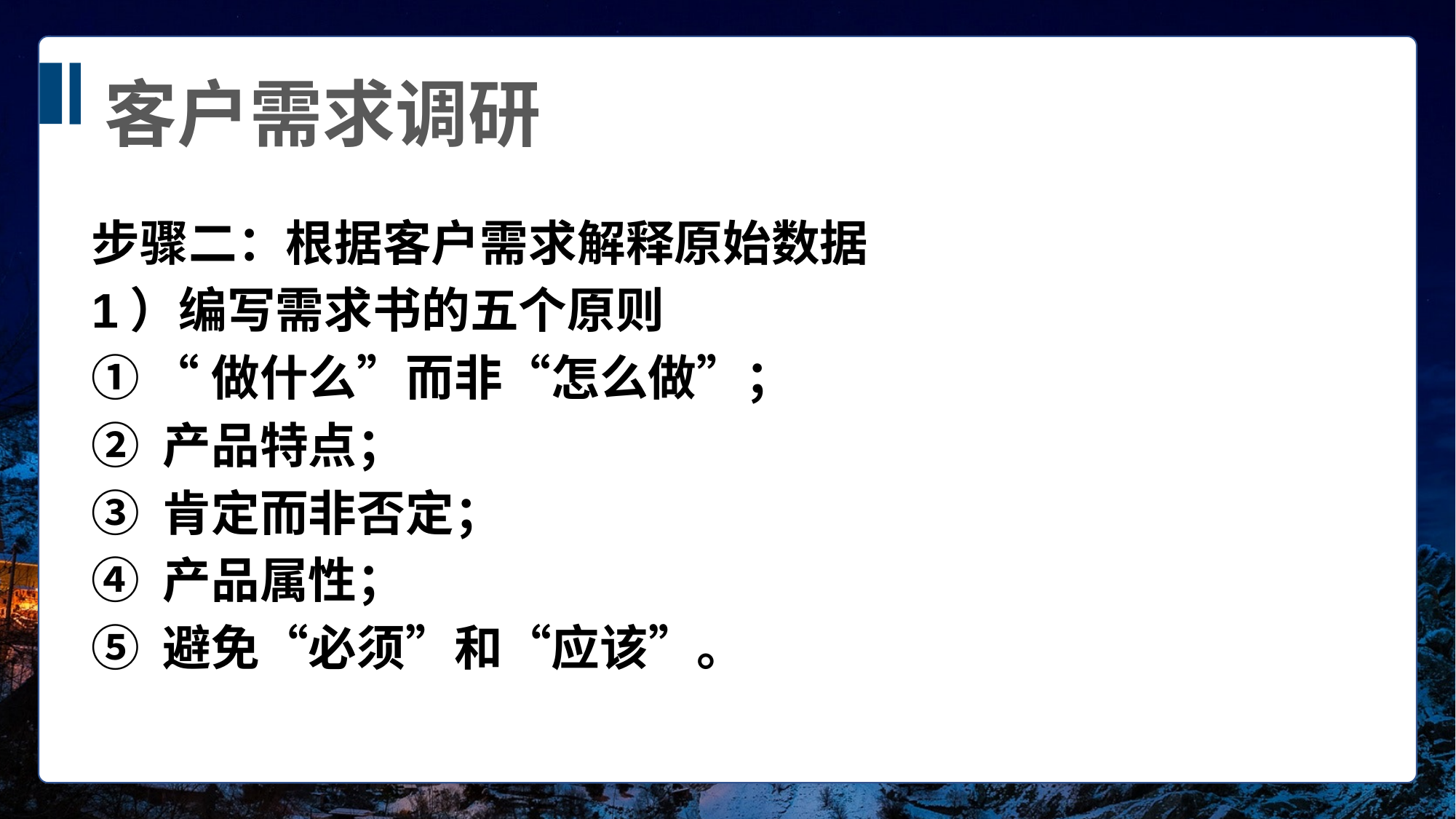

客户需求调研
步骤二：根据客户需求解释原始数据
1）编写需求书的五个原则
① “做什么”而非“怎么做”；
② 产品特点；
③ 肯定而非否定；
④ 产品属性；
⑤ 避免“必须”和“应该”。